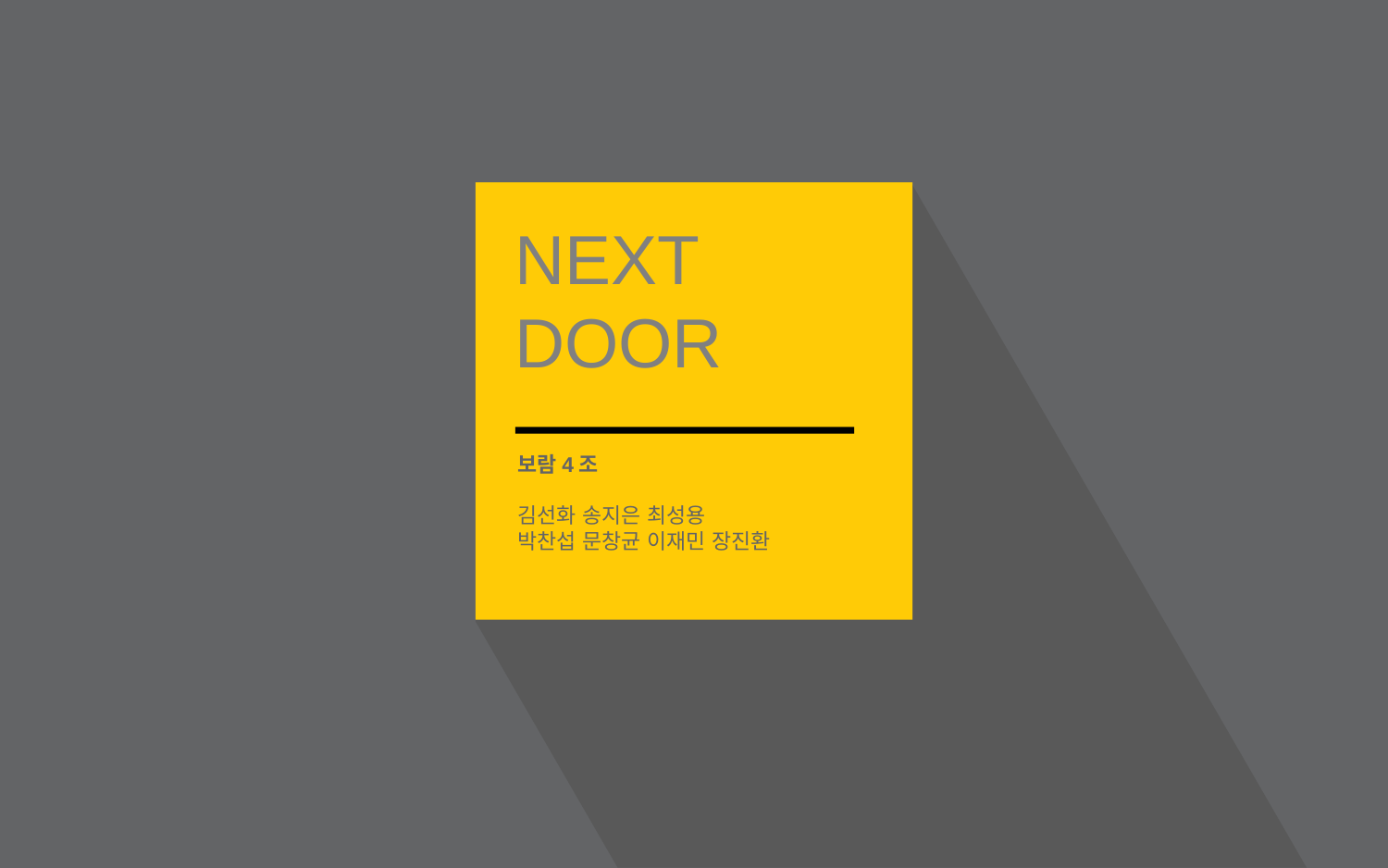

NEXT
DOOR

보람4조

김선화 송지은 최성용
박찬섭 문창균 이재민 장진환